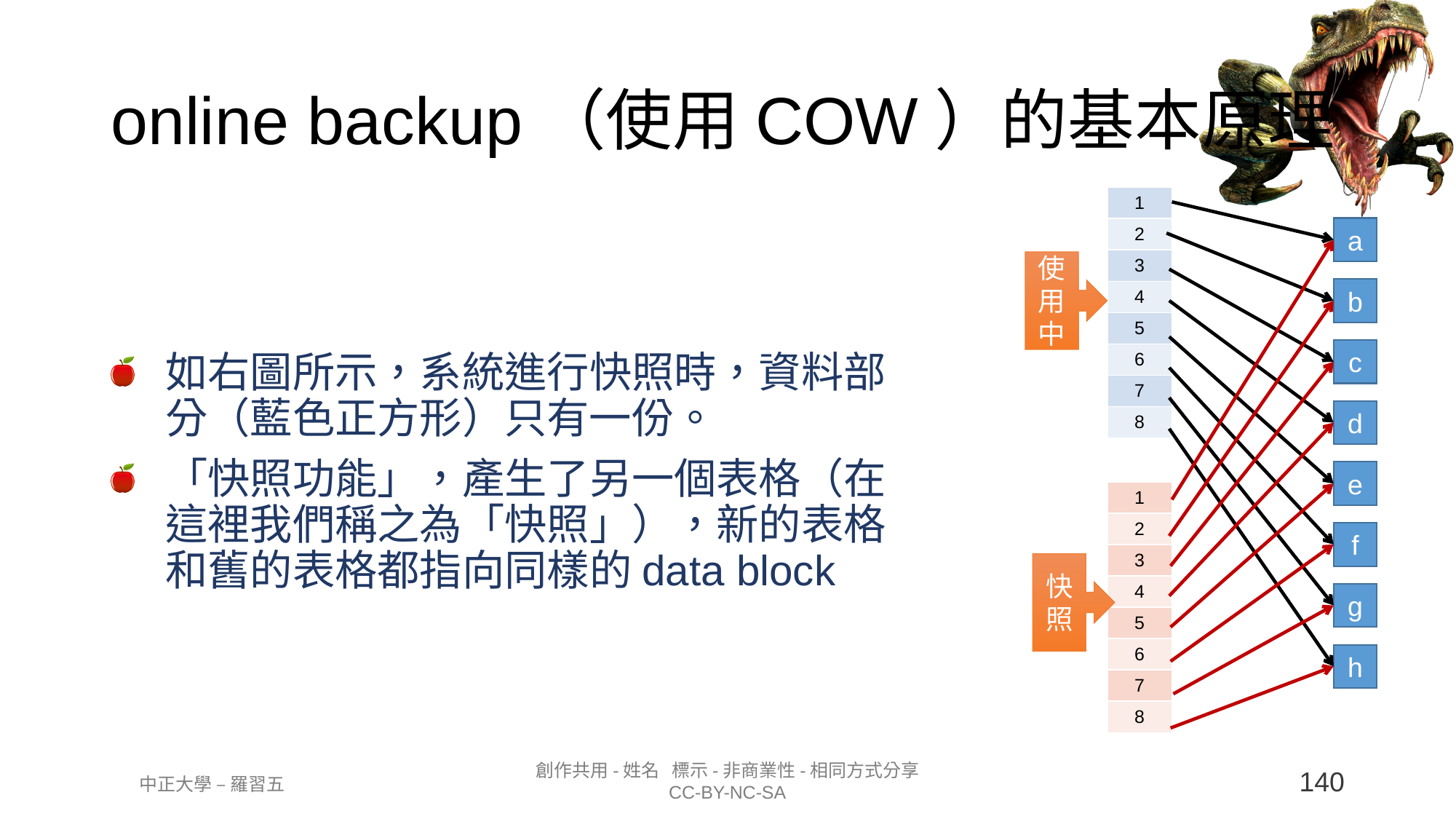

# online backup（使用COW）的基本原理
| 1 |
| --- |
| 2 |
| 3 |
| 4 |
| 5 |
| 6 |
| 7 |
| 8 |
如右圖所示，系統進行快照時，資料部分（藍色正方形）只有一份。
「快照功能」，產生了另一個表格（在這裡我們稱之為「快照」），新的表格和舊的表格都指向同樣的data block
a
使用中
b
c
d
e
| 1 |
| --- |
| 2 |
| 3 |
| 4 |
| 5 |
| 6 |
| 7 |
| 8 |
f
快照
g
h